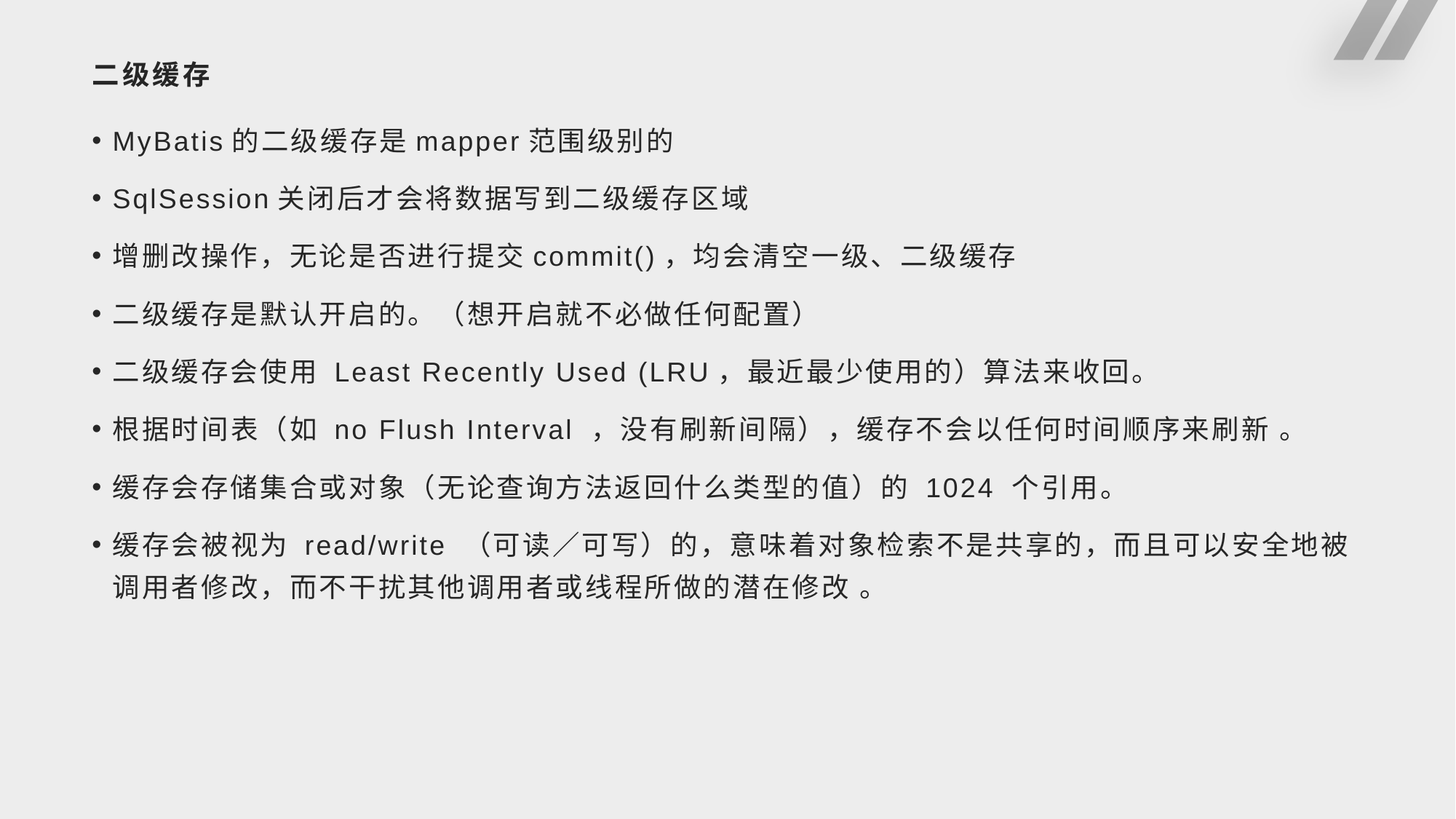

# 二级缓存
MyBatis的二级缓存是mapper范围级别的
SqlSession关闭后才会将数据写到二级缓存区域
增删改操作，无论是否进行提交commit()，均会清空一级、二级缓存
二级缓存是默认开启的。（想开启就不必做任何配置）
二级缓存会使用 Least Recently Used (LRU，最近最少使用的）算法来收回。
根据时间表（如 no Flush Interval ，没有刷新间隔），缓存不会以任何时间顺序来刷新 。
缓存会存储集合或对象（无论查询方法返回什么类型的值）的 1024 个引用。
缓存会被视为 read/write （可读／可写）的，意味着对象检索不是共享的，而且可以安全地被调用者修改，而不干扰其他调用者或线程所做的潜在修改 。